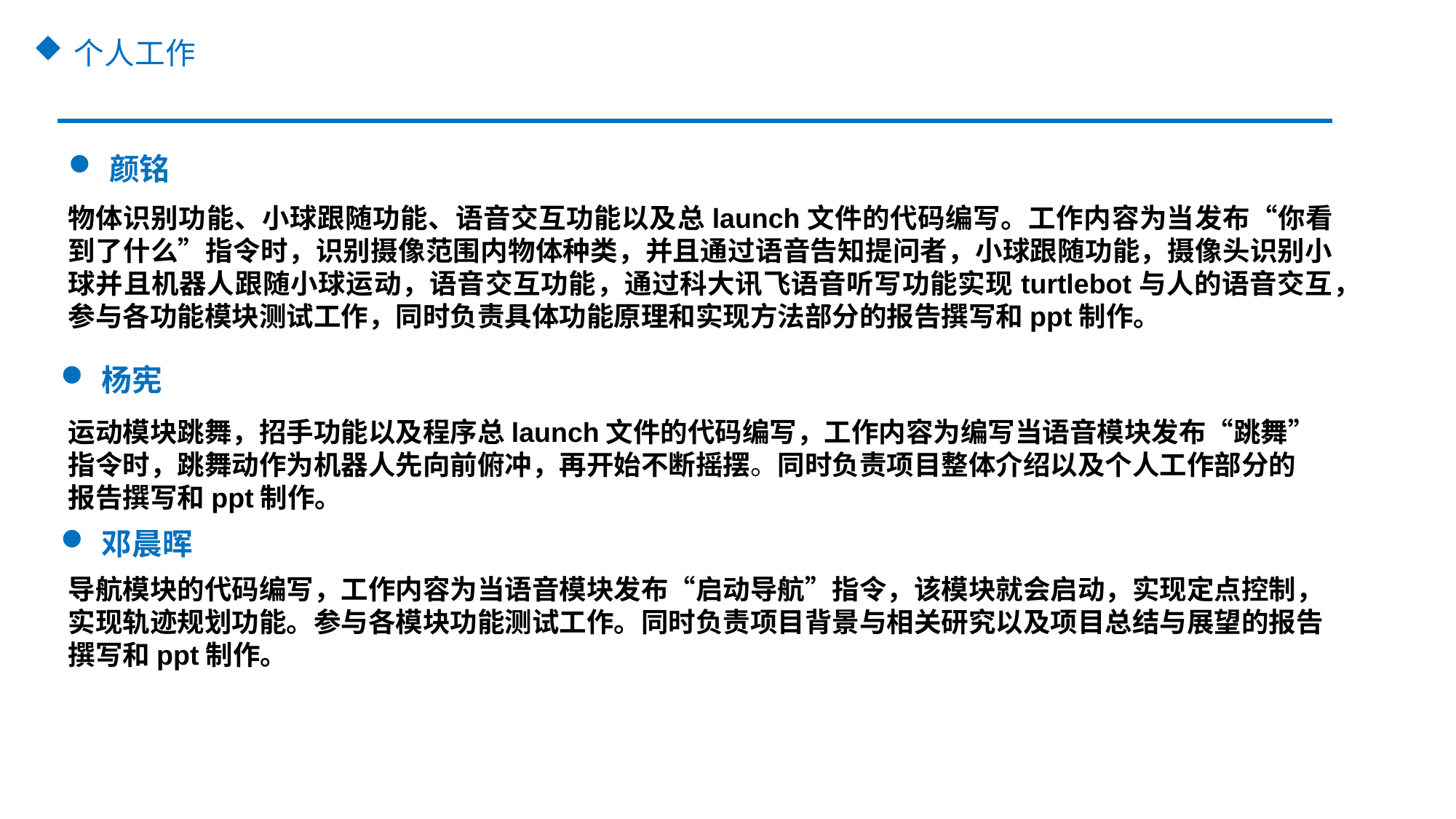

个人工作

颜铭
物体识别功能、小球跟随功能、语音交互功能以及总launch文件的代码编写。工作内容为当发布“你看到了什么”指令时，识别摄像范围内物体种类，并且通过语音告知提问者，小球跟随功能，摄像头识别小球并且机器人跟随小球运动，语音交互功能，通过科大讯飞语音听写功能实现turtlebot与人的语音交互，参与各功能模块测试工作，同时负责具体功能原理和实现方法部分的报告撰写和ppt制作。
杨宪

运动模块跳舞，招手功能以及程序总launch文件的代码编写，工作内容为编写当语音模块发布“跳舞”指令时，跳舞动作为机器人先向前俯冲，再开始不断摇摆。同时负责项目整体介绍以及个人工作部分的报告撰写和ppt制作。
邓晨晖

导航模块的代码编写，工作内容为当语音模块发布“启动导航”指令，该模块就会启动，实现定点控制，实现轨迹规划功能。参与各模块功能测试工作。同时负责项目背景与相关研究以及项目总结与展望的报告撰写和ppt制作。